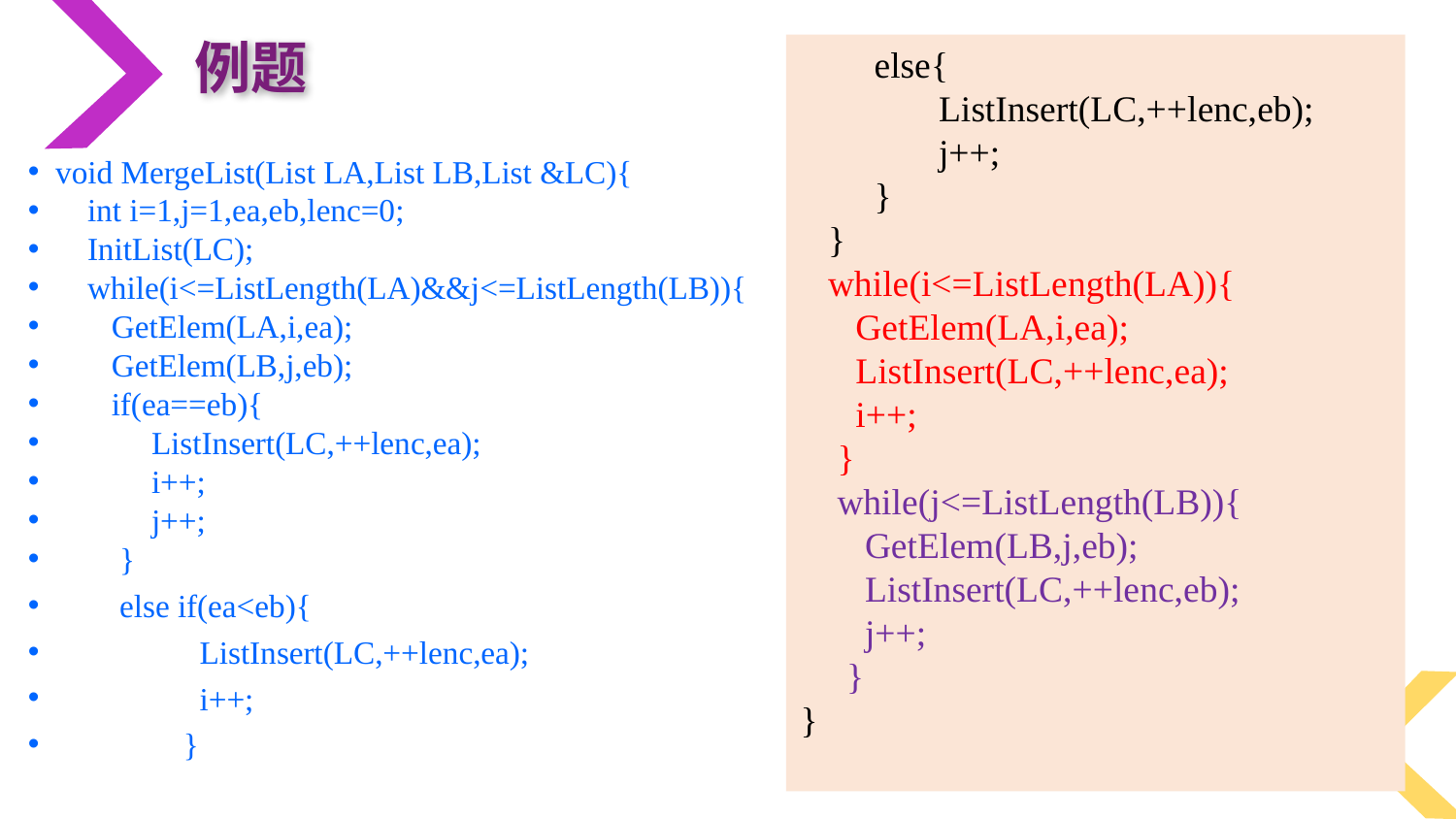

例题
        else{
               ListInsert(LC,++lenc,eb);
               j++;
        }
   }
   while(i<=ListLength(LA)){
      GetElem(LA,i,ea);
      ListInsert(LC,++lenc,ea);
      i++;
    }
    while(j<=ListLength(LB)){
       GetElem(LB,j,eb);
       ListInsert(LC,++lenc,eb);
       j++;
     }
}

void MergeList(List LA,List LB,List &LC){
    int i=1,j=1,ea,eb,lenc=0;
    InitList(LC);
    while(i<=ListLength(LA)&&j<=ListLength(LB)){
       GetElem(LA,i,ea);
       GetElem(LB,j,eb);
       if(ea==eb){
            ListInsert(LC,++lenc,ea);
            i++;
            j++;
        }
        else if(ea<eb){
                  ListInsert(LC,++lenc,ea);
                  i++;
                }